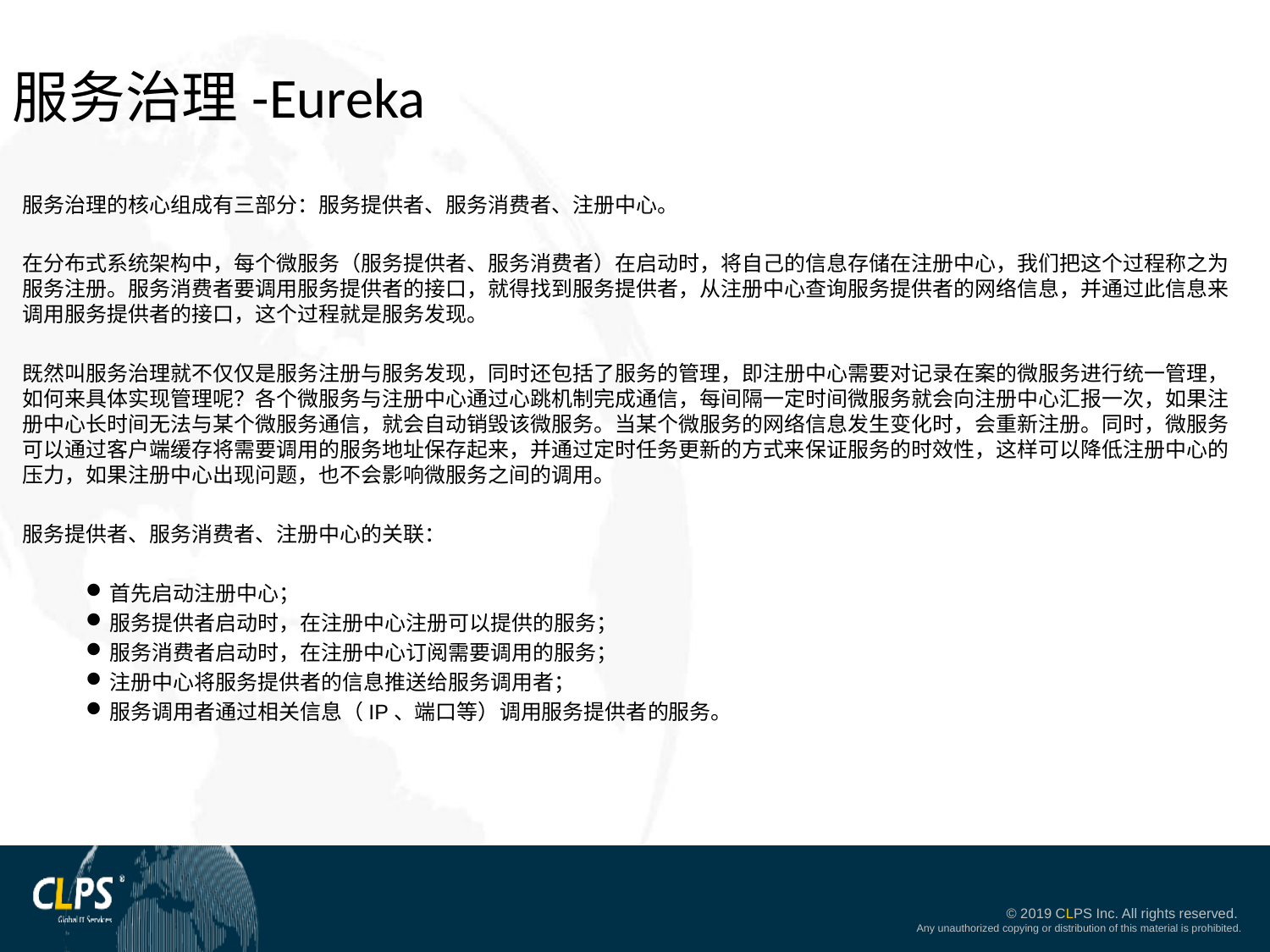

服务治理-Eureka

服务治理的核心组成有三部分：服务提供者、服务消费者、注册中心。

在分布式系统架构中，每个微服务（服务提供者、服务消费者）在启动时，将自己的信息存储在注册中心，我们把这个过程称之为服务注册。服务消费者要调用服务提供者的接口，就得找到服务提供者，从注册中心查询服务提供者的网络信息，并通过此信息来调用服务提供者的接口，这个过程就是服务发现。

既然叫服务治理就不仅仅是服务注册与服务发现，同时还包括了服务的管理，即注册中心需要对记录在案的微服务进行统一管理，如何来具体实现管理呢？各个微服务与注册中心通过心跳机制完成通信，每间隔一定时间微服务就会向注册中心汇报一次，如果注册中心长时间无法与某个微服务通信，就会自动销毁该微服务。当某个微服务的网络信息发生变化时，会重新注册。同时，微服务可以通过客户端缓存将需要调用的服务地址保存起来，并通过定时任务更新的方式来保证服务的时效性，这样可以降低注册中心的压力，如果注册中心出现问题，也不会影响微服务之间的调用。

服务提供者、服务消费者、注册中心的关联：

首先启动注册中心；
服务提供者启动时，在注册中心注册可以提供的服务；
服务消费者启动时，在注册中心订阅需要调用的服务；
注册中心将服务提供者的信息推送给服务调用者；
服务调用者通过相关信息（IP、端口等）调用服务提供者的服务。
17